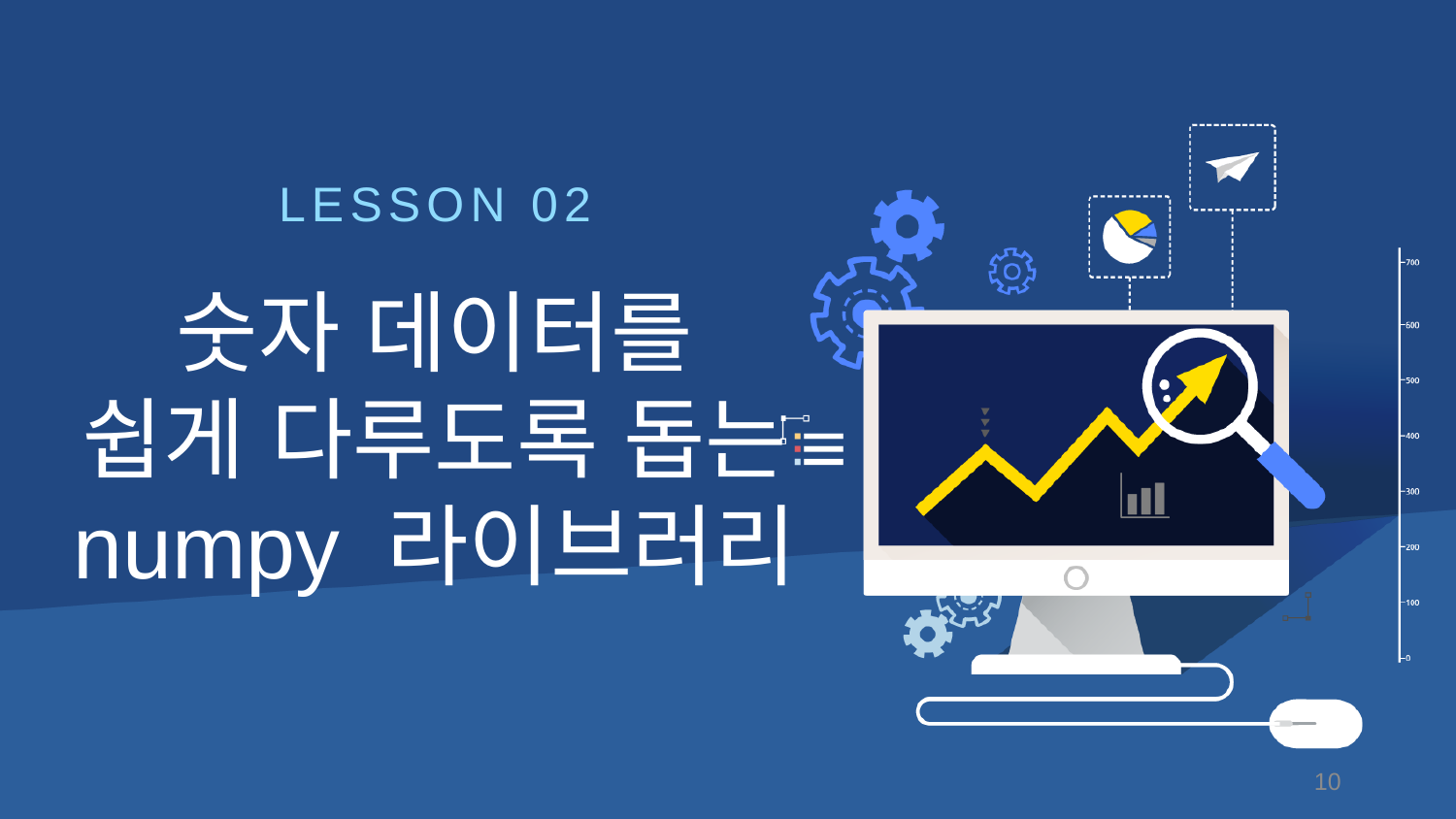

LESSON 02
숫자 데이터를
쉽게 다루도록 돕는
numpy 라이브러리